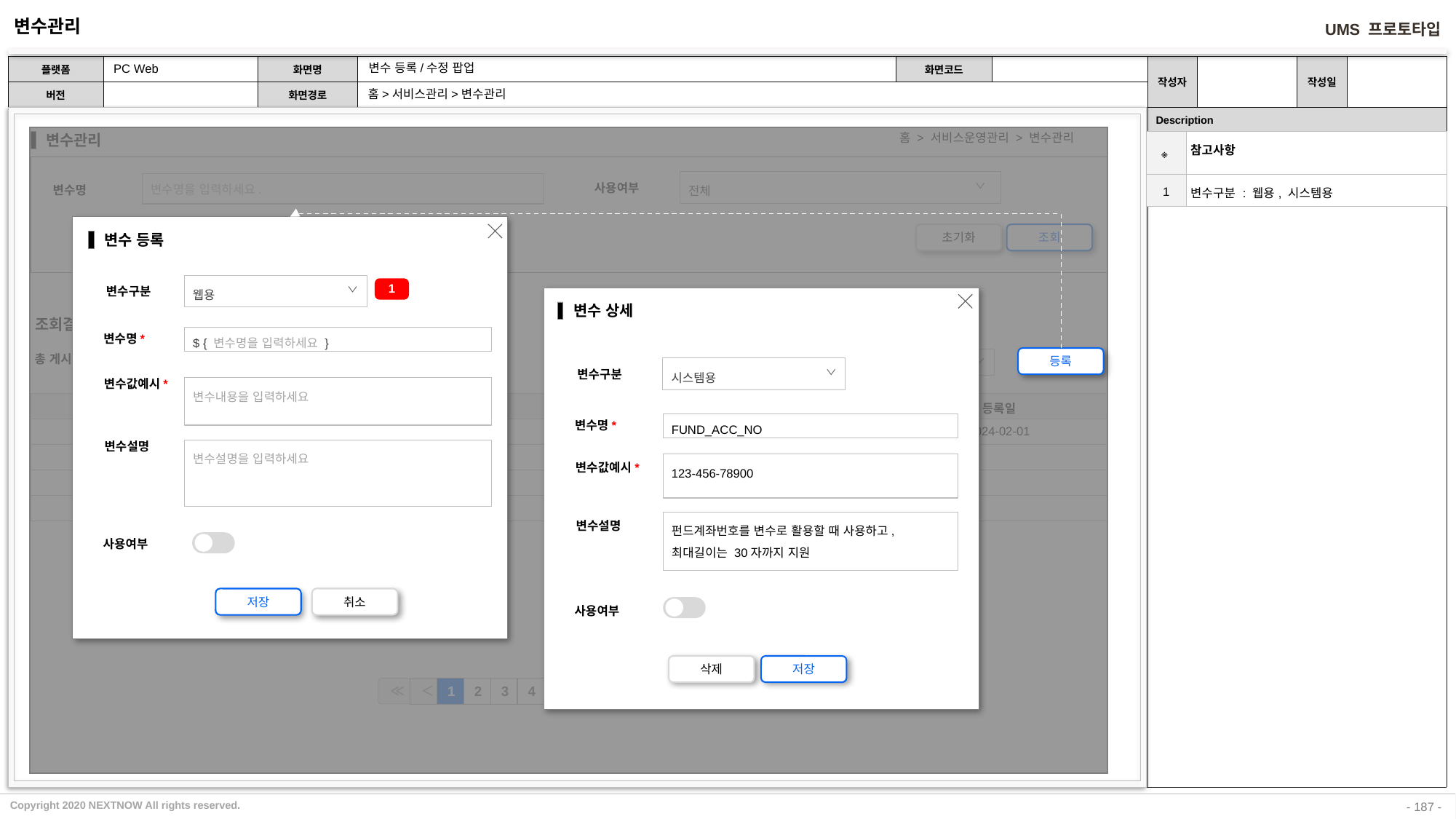

변수관리
PC Web
변수 등록/수정 팝업

홈>서비스관리>변수관리

홈 > 서비스운영관리 > 변수관리
변수관리

| ※ | 참고사항 |
| --- | --- |
| 1 | 변수구분 : 웹용, 시스템용 |

전체

변수명을 입력하세요.
사용여부
변수명

변수 등록

$ { 변수명을 입력하세요 }
변수명*
변수값예시*
변수내용을 입력하세요
변수설명
변수설명을 입력하세요

사용여부
저장

초기화
조회
웹용

1
변수구분

변수 상세

FUND_ACC_NO
변수명*
123-456-78900
변수값예시*
펀드계좌번호를 변수로 활용할 때 사용하고,
최대길이는 30자까지 지원
변수설명

사용여부
삭제
저장

조회결과
총 게시물 0 개
등록
20개

시스템용

변수구분
| 변수한글명 | 변수영문명 | 사용여부 | 등록자 | 등록일 |
| --- | --- | --- | --- | --- |
|  |  | 사용 | 김\*주(24W0001) | 2024-02-01 |
|  |  |  |  |  |
|  |  |  |  |  |
|  |  |  |  |  |
4

취소
≪
≫

＜
1
2
3
4
5
6
7
8
9
10
＞